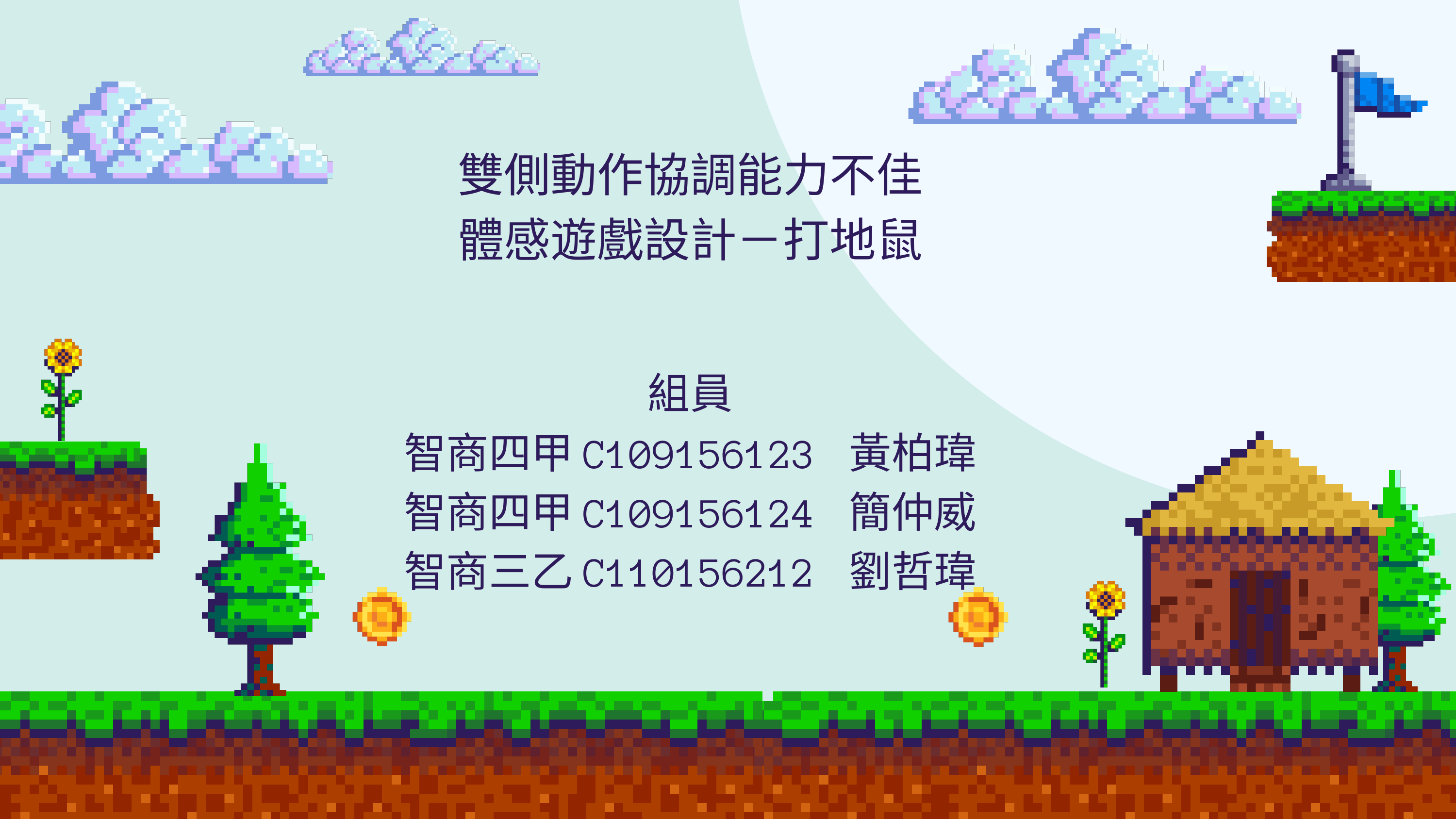

雙側動作協調能力不佳
體感遊戲設計－打地鼠

組員
智商四甲C109156123 黃柏瑋
智商四甲C109156124 簡仲威
智商三乙C110156212 劉哲瑋